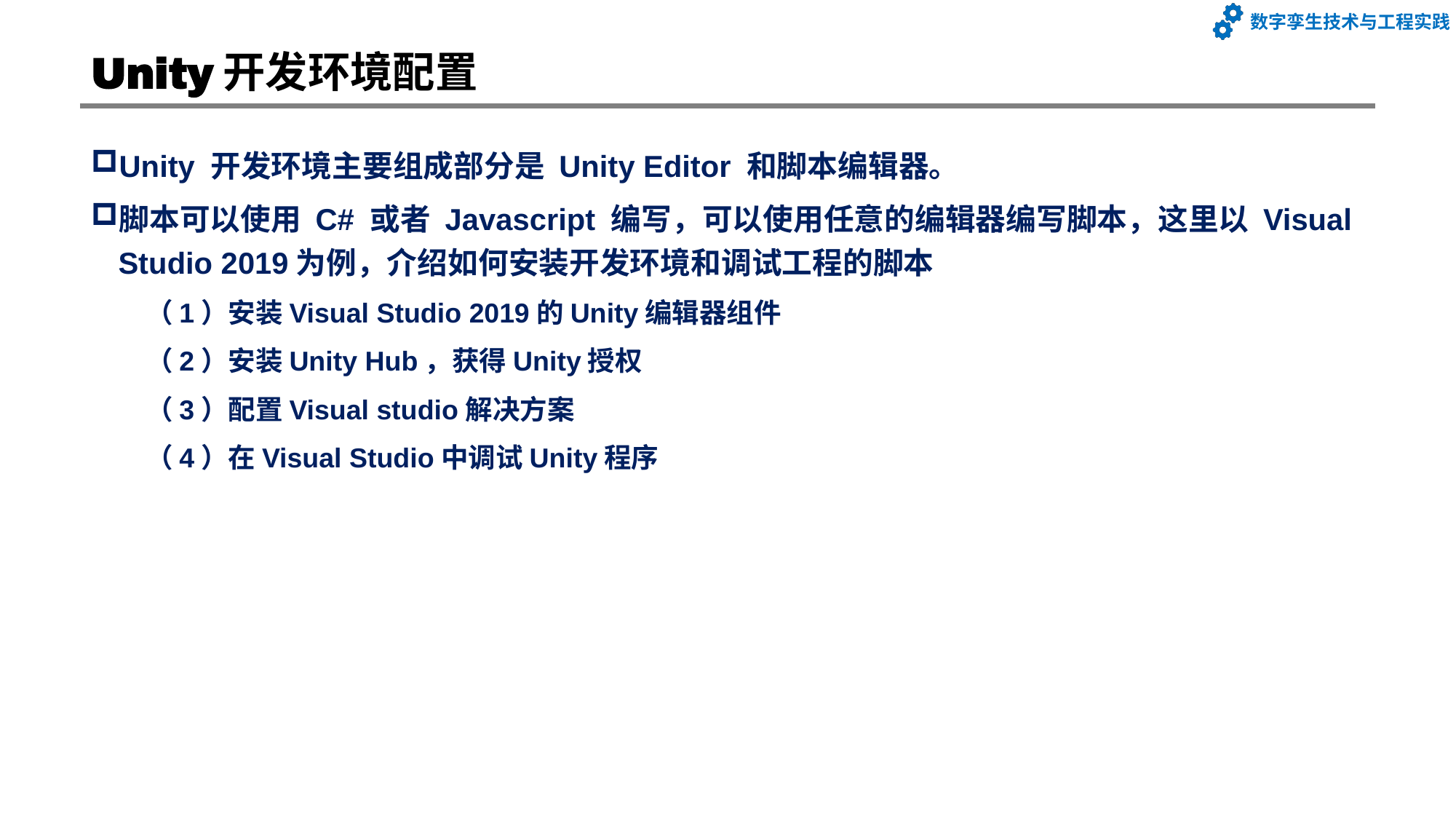

# Unity开发环境配置
Unity 开发环境主要组成部分是 Unity Editor 和脚本编辑器。
脚本可以使用 C# 或者 Javascript 编写，可以使用任意的编辑器编写脚本，这里以 Visual Studio 2019为例，介绍如何安装开发环境和调试工程的脚本
（1）安装Visual Studio 2019的Unity编辑器组件
（2）安装Unity Hub，获得Unity授权
（3）配置Visual studio解决方案
（4）在Visual Studio中调试Unity程序